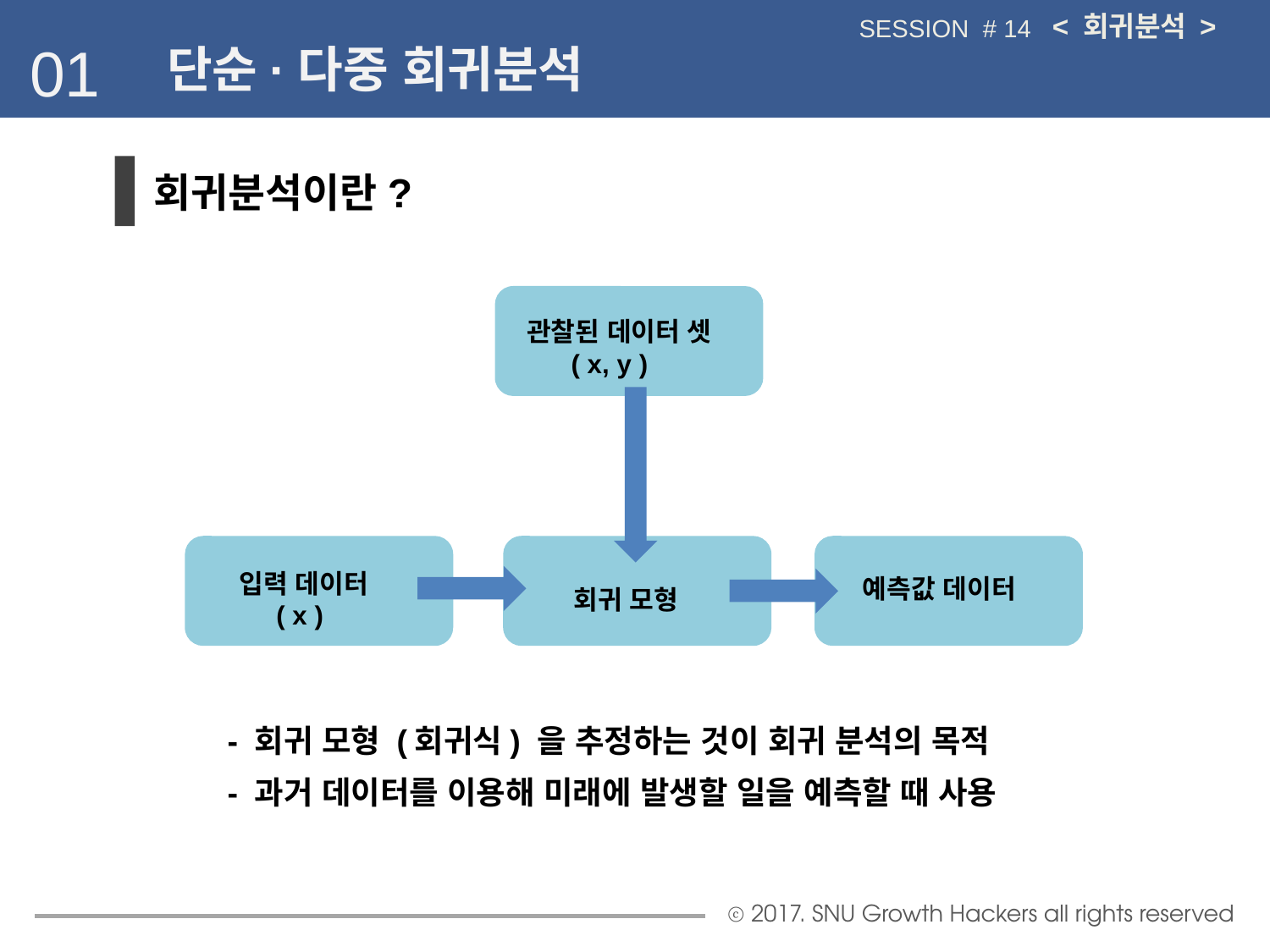

< 회귀분석 >
SESSION  # 14
01
단순·다중 회귀분석

회귀분석이란?

관찰된 데이터 셋
      ( x, y )

입력 데이터
     ( x )

예측값 데이터

회귀 모형
- 회귀 모형 (회귀식) 을 추정하는 것이 회귀 분석의 목적
- 과거 데이터를 이용해 미래에 발생할 일을 예측할 때 사용
ⓒ 2017. SNU Growth Hackers all rights reserved